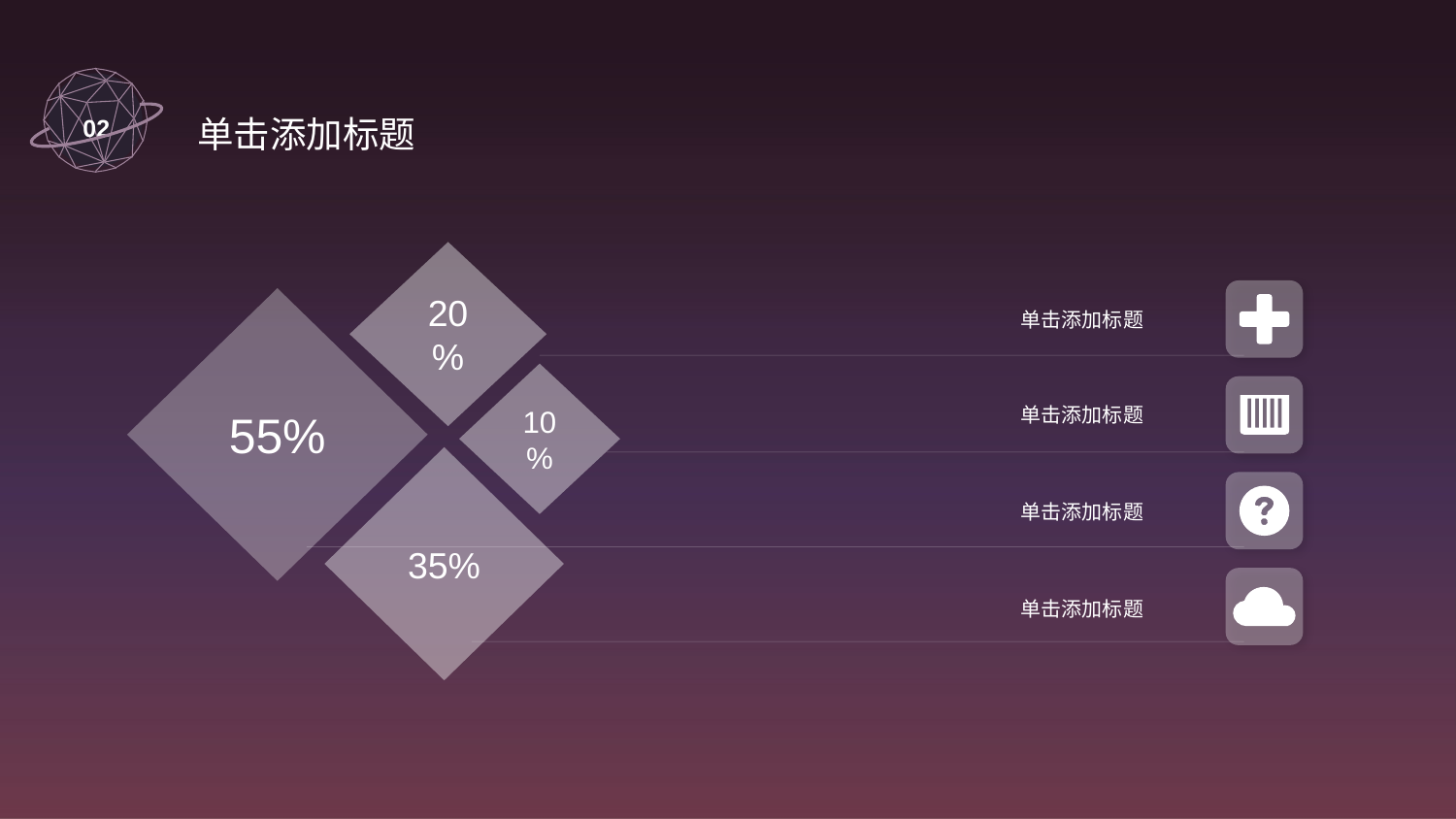

02

 单击添加标题
20%

55%
单击添加标题
10%

单击添加标题
35%

单击添加标题

单击添加标题